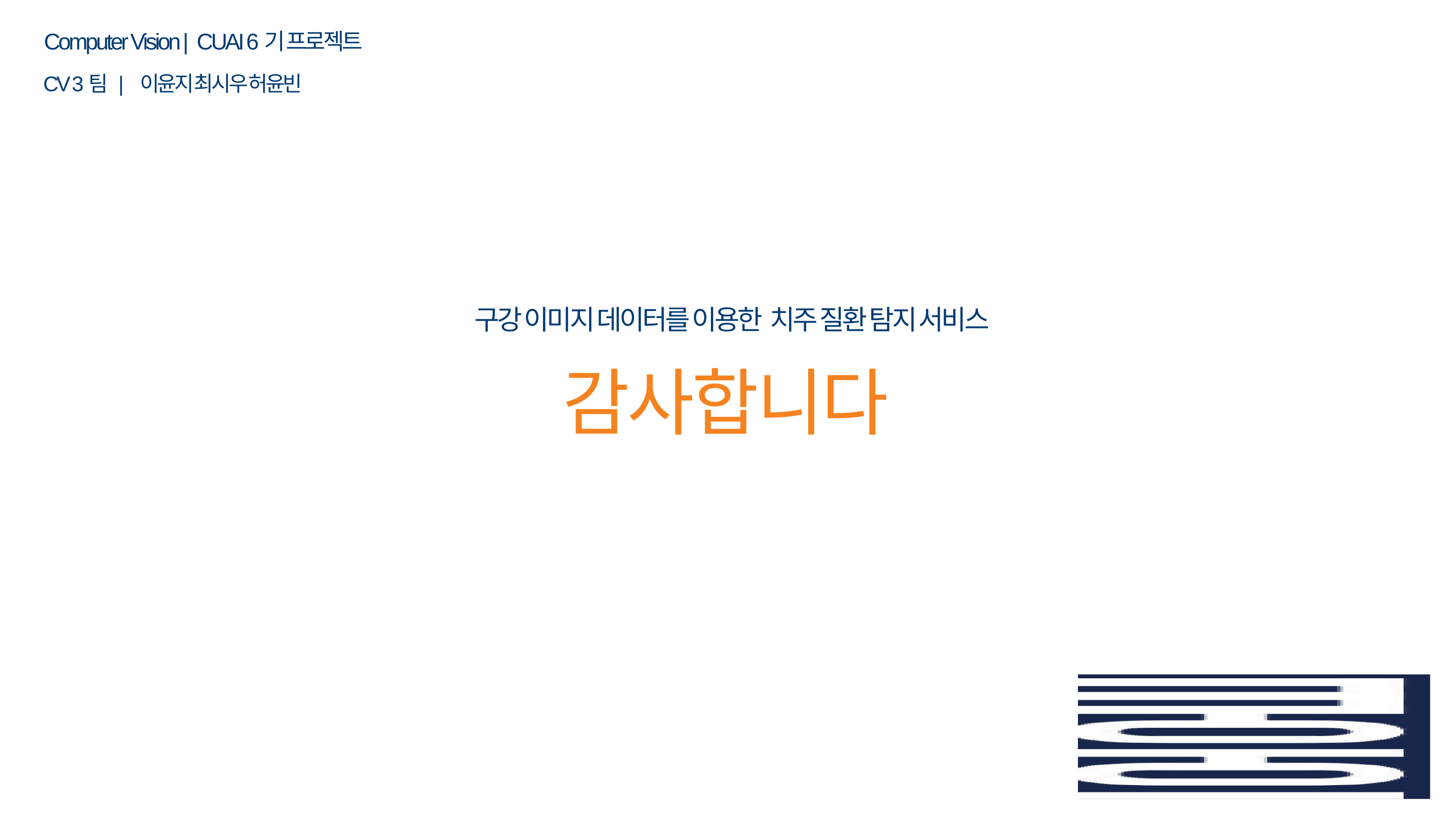

Computer Vision |  CUAI 6기 프로젝트
CV 3팀  |   이윤지 최시우 허윤빈
구강 이미지 데이터를 이용한  치주 질환 탐지 서비스

감사합니다